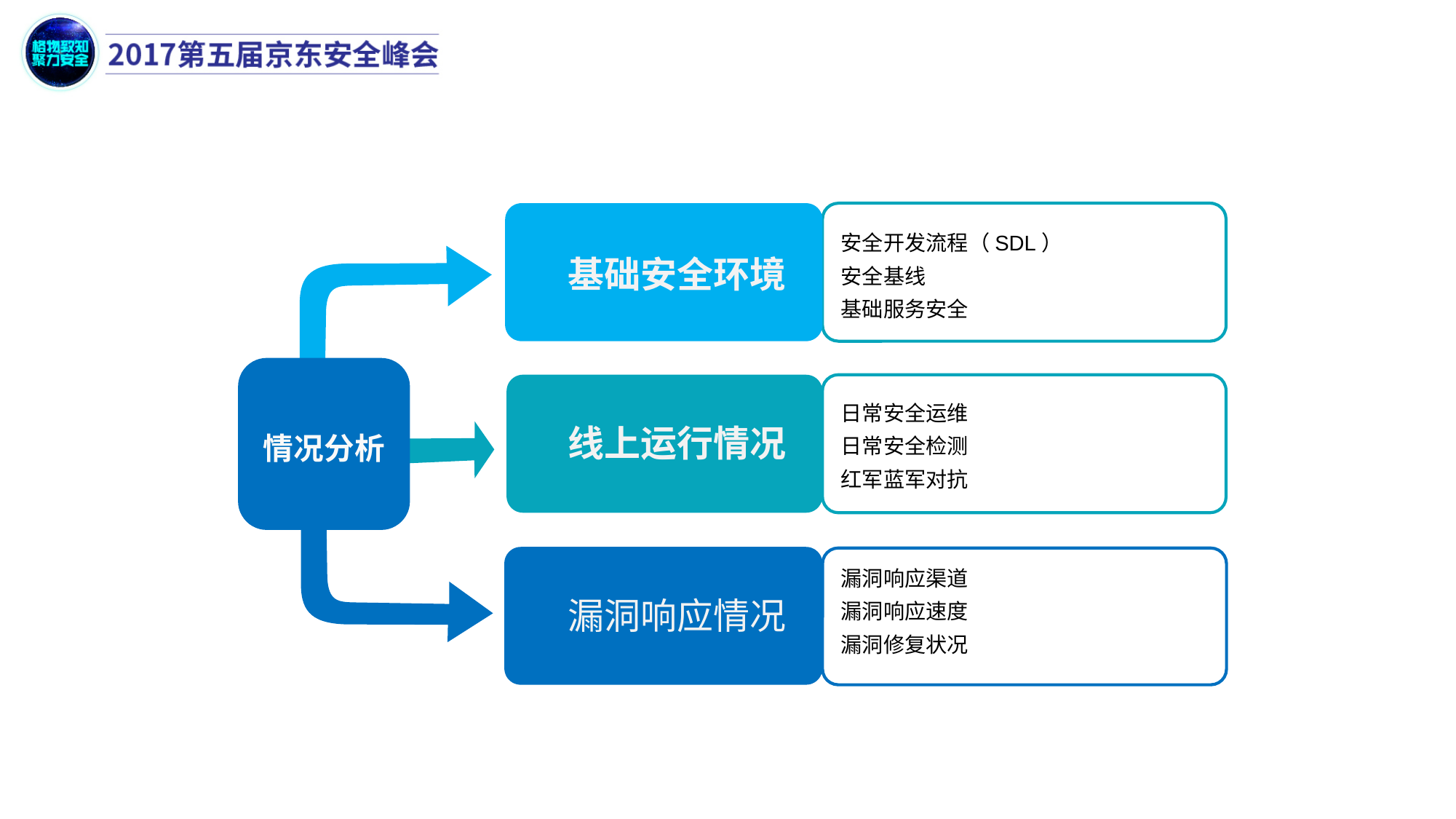

安全开发流程（SDL）
安全基线
基础服务安全
基础安全环境

情况分析

日常安全运维
日常安全检测
红军蓝军对抗

线上运行情况

漏洞响应渠道
漏洞响应速度
漏洞修复状况
漏洞响应情况